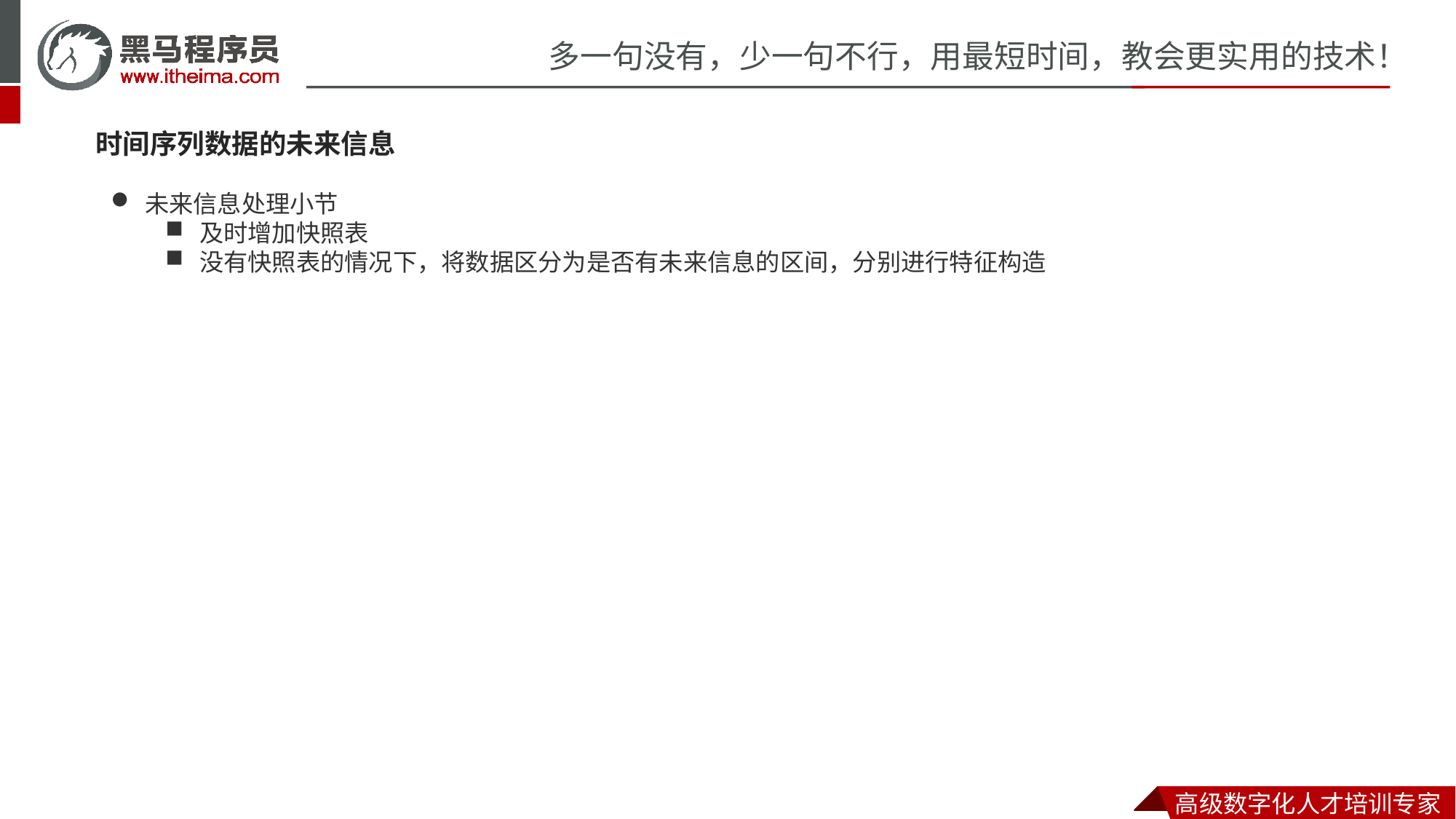

时间序列数据的未来信息
未来信息处理小节
及时增加快照表
没有快照表的情况下，将数据区分为是否有未来信息的区间，分别进行特征构造